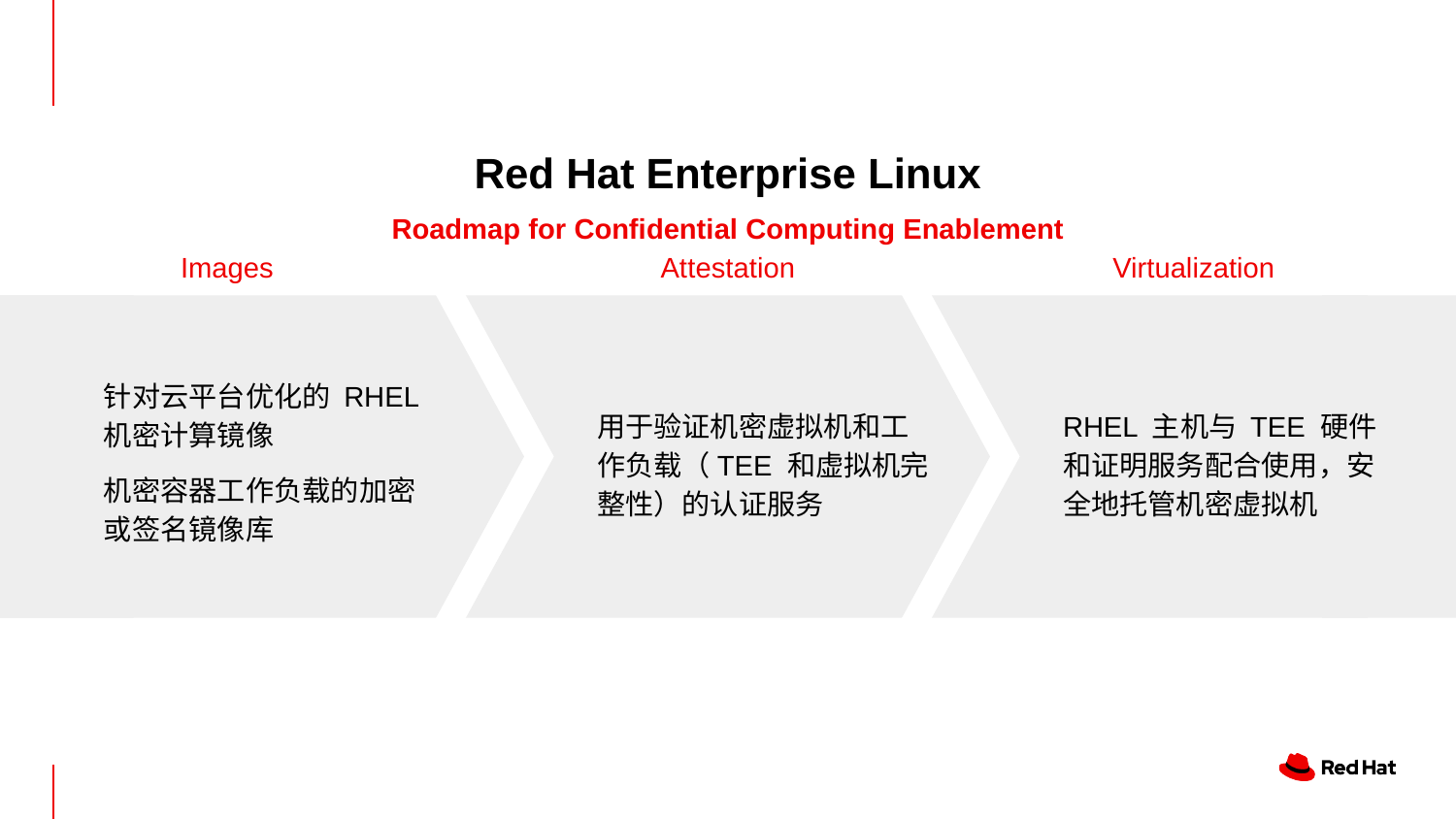

# Red Hat Enterprise Linux
Roadmap for Confidential Computing Enablement
Images
Attestation
Virtualization

针对云平台优化的 RHEL 机密计算镜像
机密容器工作负载的加密或签名镜像库

用于验证机密虚拟机和工作负载（TEE 和虚拟机完整性）的认证服务
RHEL 主机与 TEE 硬件和证明服务配合使用，安全地托管机密虚拟机